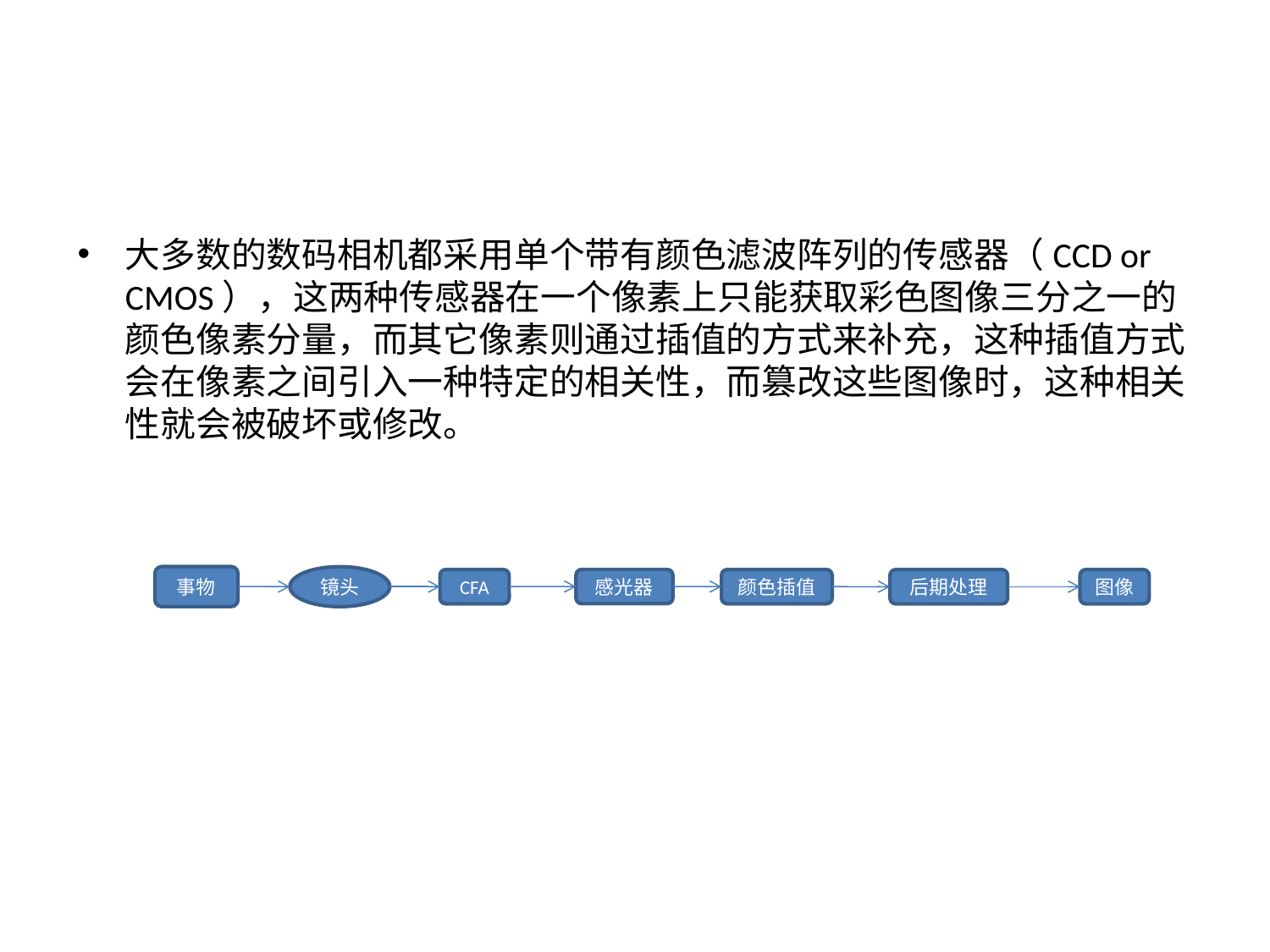

#
大多数的数码相机都采用单个带有颜色滤波阵列的传感器（CCD or CMOS），这两种传感器在一个像素上只能获取彩色图像三分之一的颜色像素分量，而其它像素则通过插值的方式来补充，这种插值方式会在像素之间引入一种特定的相关性，而篡改这些图像时，这种相关性就会被破坏或修改。
事物
镜头
感光器
CFA
颜色插值
后期处理
图像